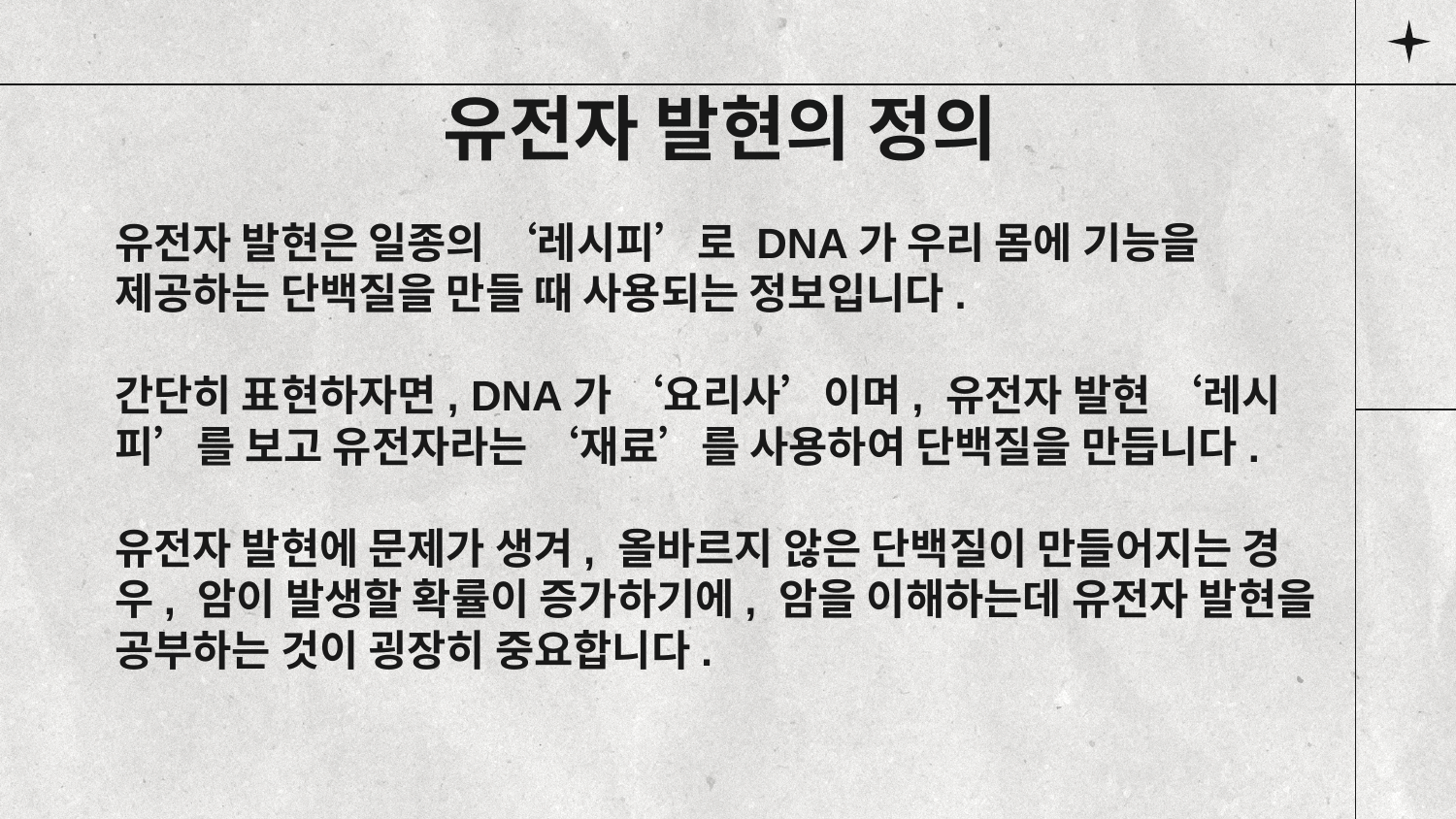

# 유전자 발현의 정의
유전자 발현은 일종의 ‘레시피’로 DNA가 우리 몸에 기능을 제공하는 단백질을 만들 때 사용되는 정보입니다.

간단히 표현하자면, DNA가 ‘요리사’이며, 유전자 발현 ‘레시피’를 보고 유전자라는 ‘재료’를 사용하여 단백질을 만듭니다.

유전자 발현에 문제가 생겨, 올바르지 않은 단백질이 만들어지는 경우, 암이 발생할 확률이 증가하기에, 암을 이해하는데 유전자 발현을 공부하는 것이 굉장히 중요합니다.